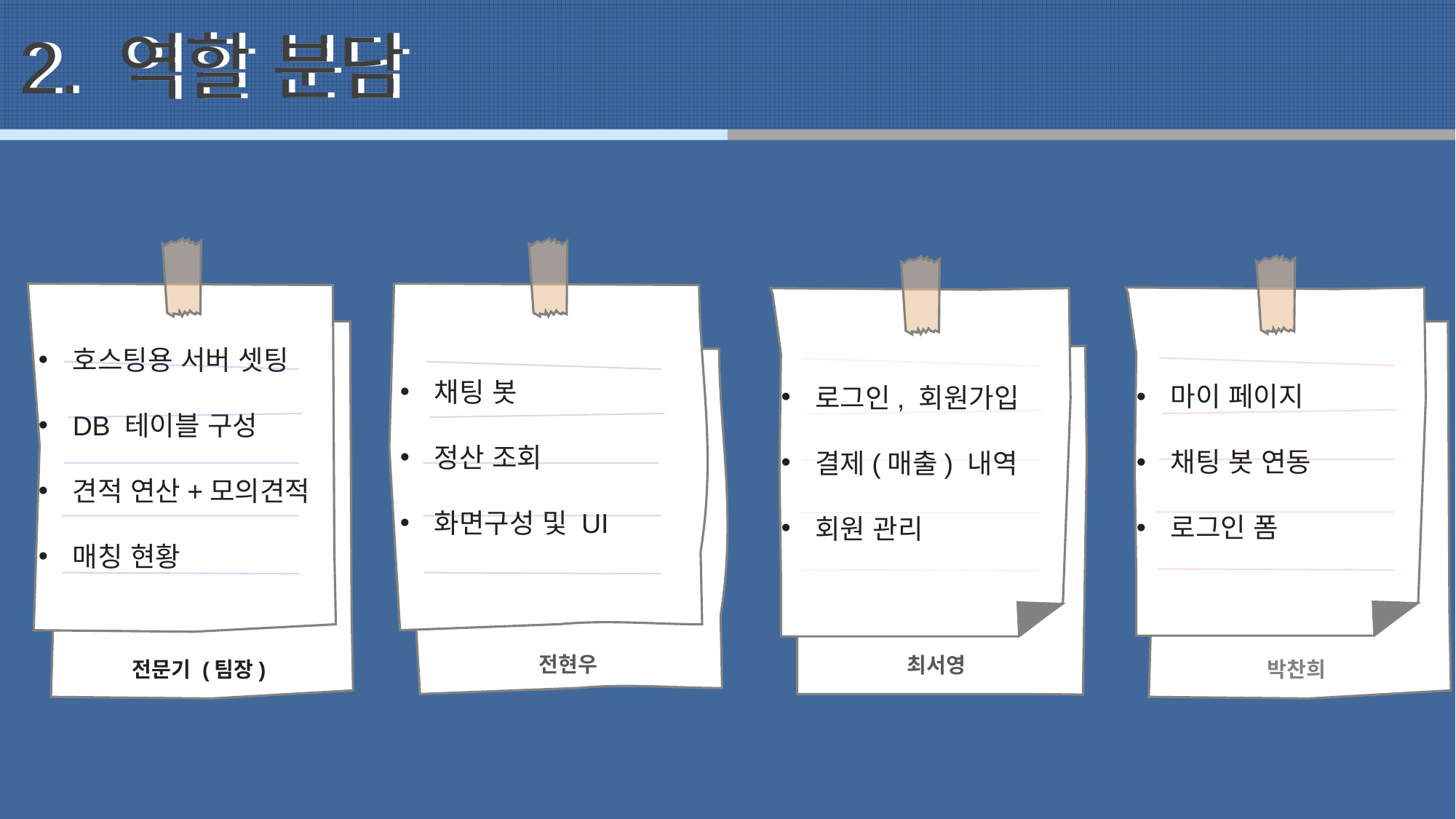

2. 역할 분담
2. 역할 분담

채팅 봇
정산 조회
화면구성 및 UI

마이 페이지
채팅 봇 연동
로그인 폼

로그인, 회원가입
결제(매출) 내역

회원 관리

호스팅용 서버 셋팅
DB 테이블 구성
견적 연산+모의견적
매칭 현황
박찬희
전문기 (팀장)
최서영
전현우